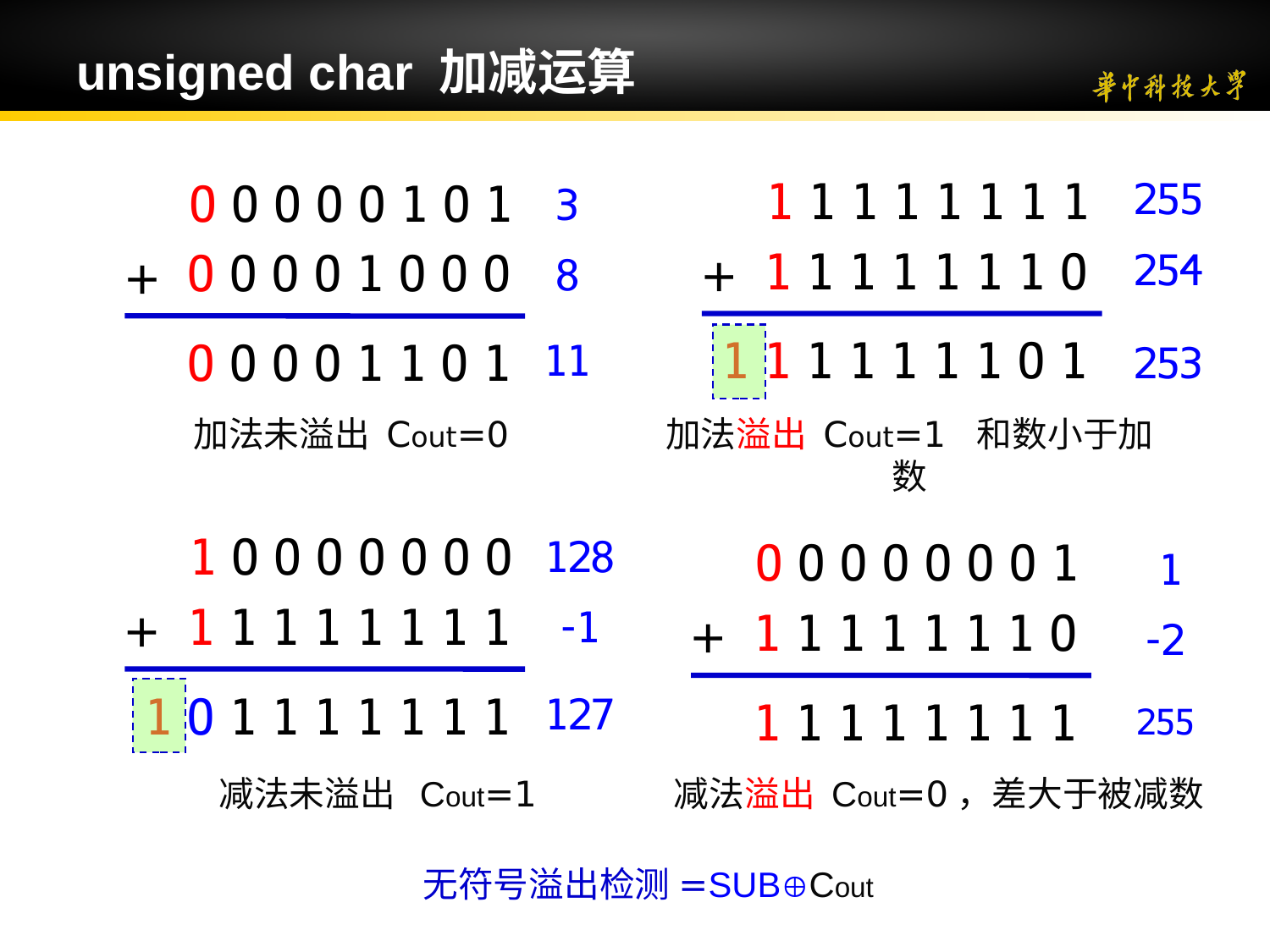

unsigned char 加减运算
1 1 1 1 1 1 1 1
255
1 1 1 1 1 1 1 0
+
254

1 1 1 1 1 1 1 0 1
253
0 0 0 0 0 1 0 1
3
0 0 0 0 1 0 0 0
+
8

0 0 0 0 1 1 0 1
11

加法溢出 Cout=1  和数小于加数
加法未溢出 Cout=0
1 0 0 0 0 0 0 0
1 1 1 1 1 1 1 1
+

1 0 1 1 1 1 1 1 1
128
-1
127
0 0 0 0 0 0 0 1
1
1 1 1 1 1 1 1 0
+
-2

1 1 1 1 1 1 1 1
255

减法未溢出  Cout=1
减法溢出 Cout=0，差大于被减数
无符号溢出检测=SUB⊕Cout